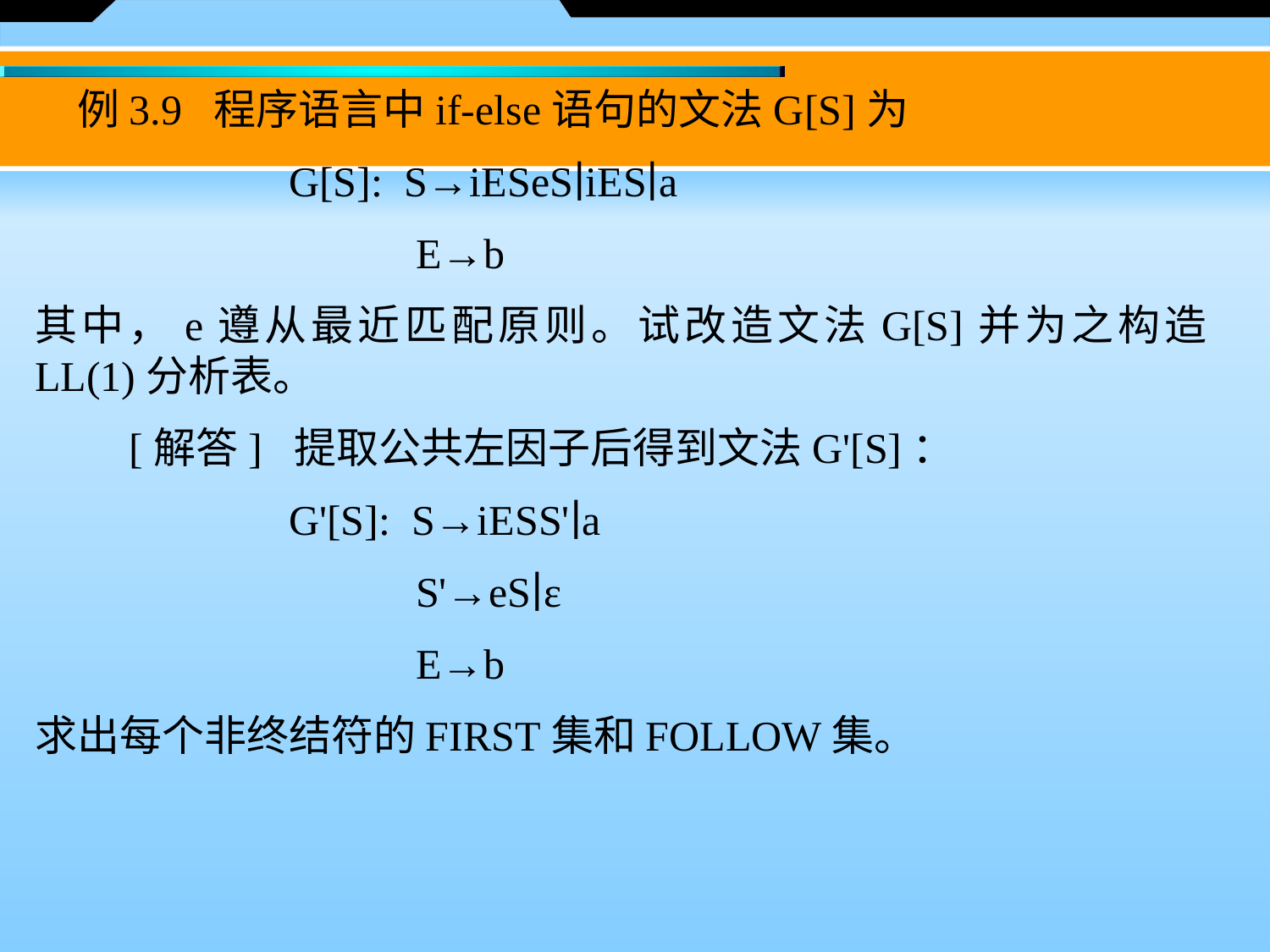

例3.9  程序语言中if-else语句的文法G[S]为
		G[S]:  S→iESeS∣iES∣a
			E→b
其中，e遵从最近匹配原则。试改造文法G[S]并为之构造LL(1)分析表。
　　[解答]  提取公共左因子后得到文法G'[S]：
		G'[S]:  S→iESS'∣a
   			S'→eS∣ε
   			E→b
求出每个非终结符的FIRST集和FOLLOW集。